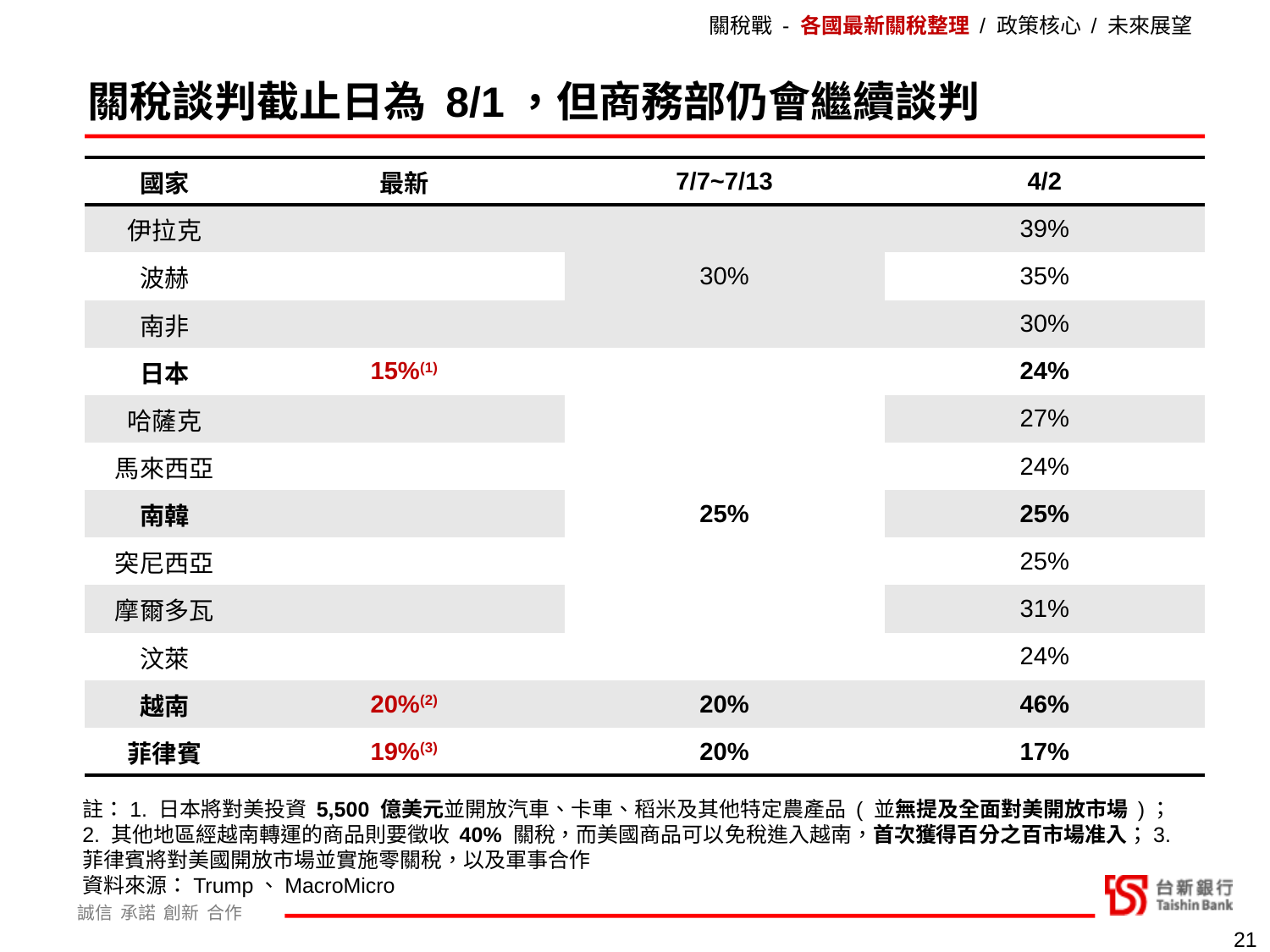

關稅戰 - 各國最新關稅整理 / 政策核心 / 未來展望
關稅談判截止日為 8/1，但商務部仍會繼續談判
| 國家 | 最新 | 7/7~7/13 | 4/2 |
| --- | --- | --- | --- |
| 伊拉克 |  | 30% | 39% |
| 波赫 |  | 30% | 35% |
| 南非 |  | 30% | 30% |
| 日本 | 15%(1) | 25% | 24% |
| 哈薩克 |  | 25% | 27% |
| 馬來西亞 |  | 25% | 24% |
| 南韓 |  | 25% | 25% |
| 突尼西亞 |  | 25% | 25% |
| 摩爾多瓦 |  |  | 31% |
| 汶萊 |  |  | 24% |
| 越南 | 20%(2) | 20% | 46% |
| 菲律賓 | 19%(3) | 20% | 17% |
註：1. 日本將對美投資 5,500 億美元並開放汽車、卡車、稻米及其他特定農產品 ( 並無提及全面對美開放市場 )；2. 其他地區經越南轉運的商品則要徵收 40% 關稅，而美國商品可以免稅進入越南，首次獲得百分之百市場准入；3. 菲律賓將對美國開放市場並實施零關稅，以及軍事合作
資料來源：Trump、MacroMicro
21